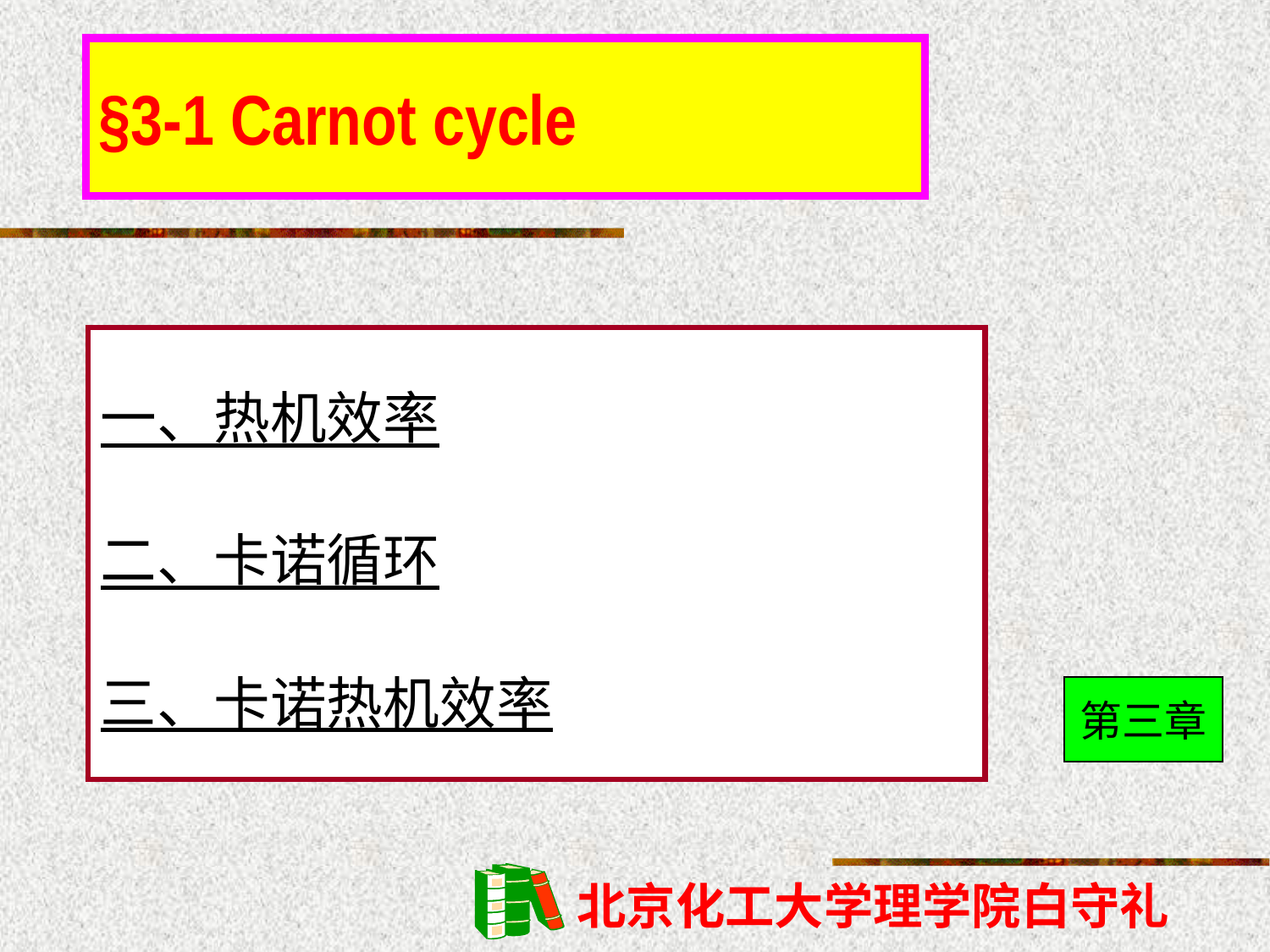

# §3-1 Carnot cycle
一、热机效率
二、卡诺循环
三、卡诺热机效率
第三章